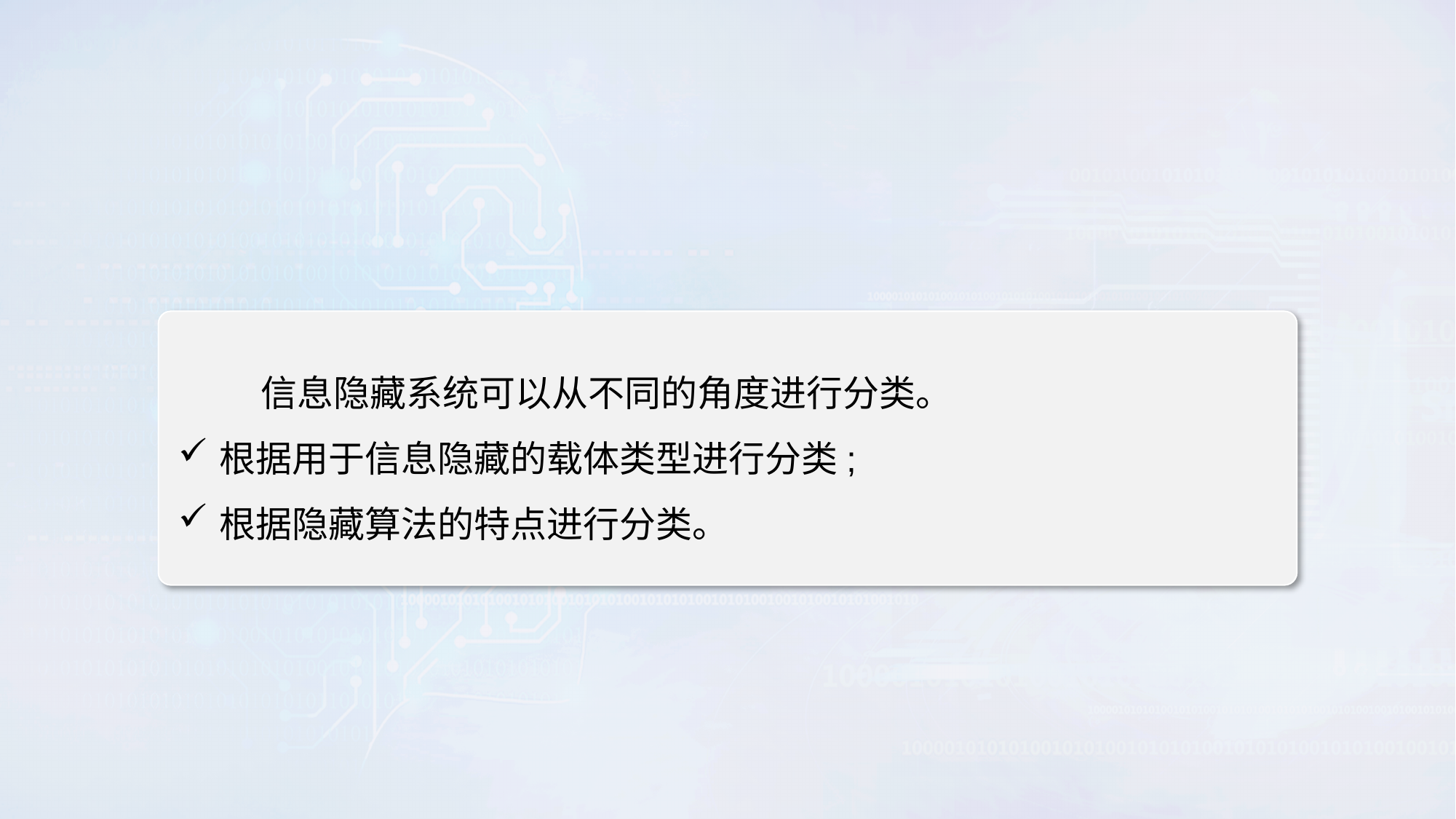

信息隐藏系统可以从不同的角度进行分类。
根据用于信息隐藏的载体类型进行分类;
根据隐藏算法的特点进行分类。